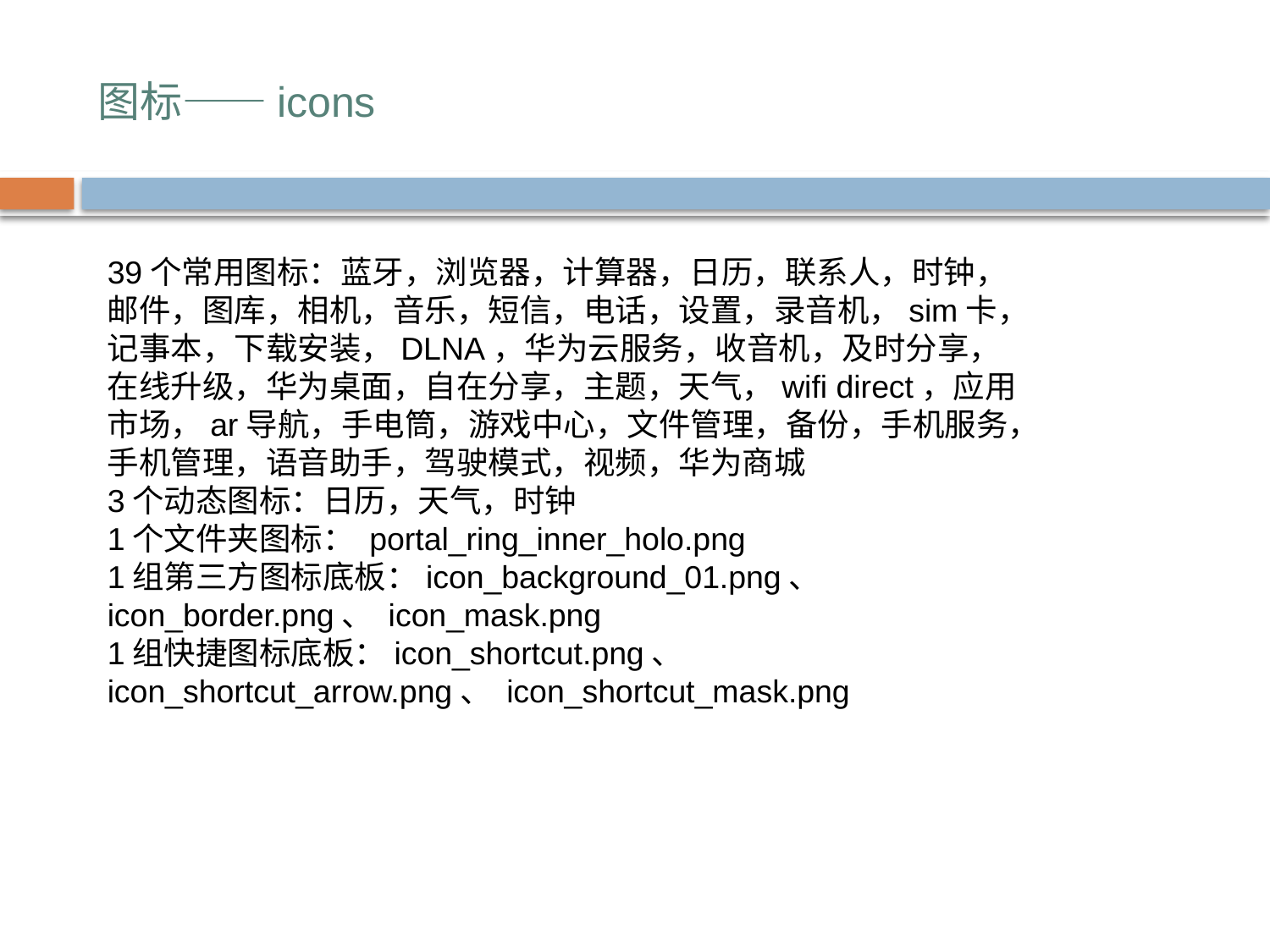

# 图标——icons
39个常用图标：蓝牙，浏览器，计算器，日历，联系人，时钟，邮件，图库，相机，音乐，短信，电话，设置，录音机，sim卡，记事本，下载安装，DLNA，华为云服务，收音机，及时分享，在线升级，华为桌面，自在分享，主题，天气，wifi direct，应用市场，ar导航，手电筒，游戏中心，文件管理，备份，手机服务，手机管理，语音助手，驾驶模式，视频，华为商城
3个动态图标：日历，天气，时钟
1个文件夹图标： portal_ring_inner_holo.png
1组第三方图标底板：icon_background_01.png、 icon_border.png、 icon_mask.png
1组快捷图标底板：icon_shortcut.png、 icon_shortcut_arrow.png、 icon_shortcut_mask.png